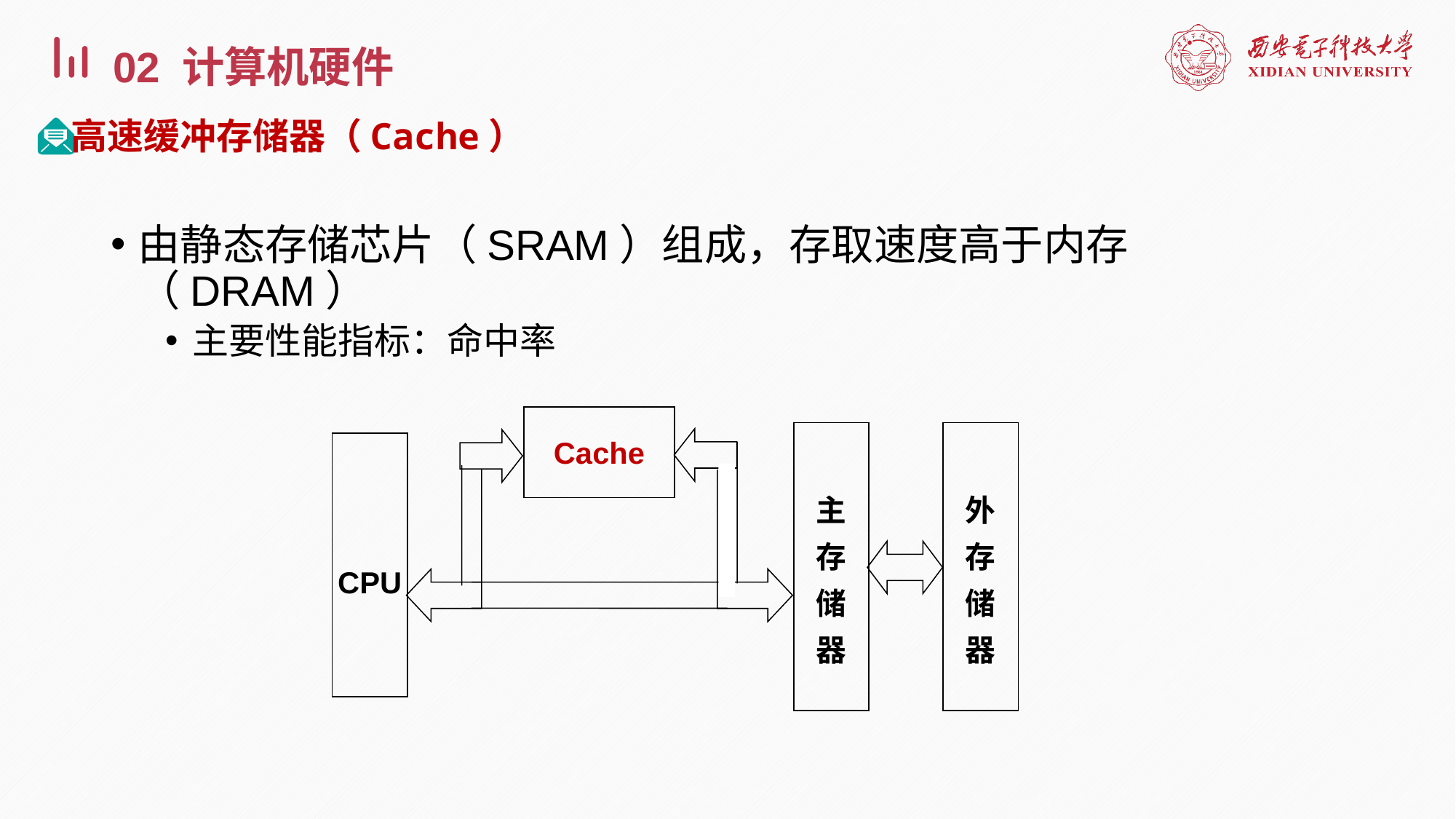

02 计算机硬件
高速缓冲存储器（Cache）

由静态存储芯片（SRAM）组成，存取速度高于内存（DRAM）
主要性能指标：命中率
Cache

主

存

储

器

外

存

储

器

CPU